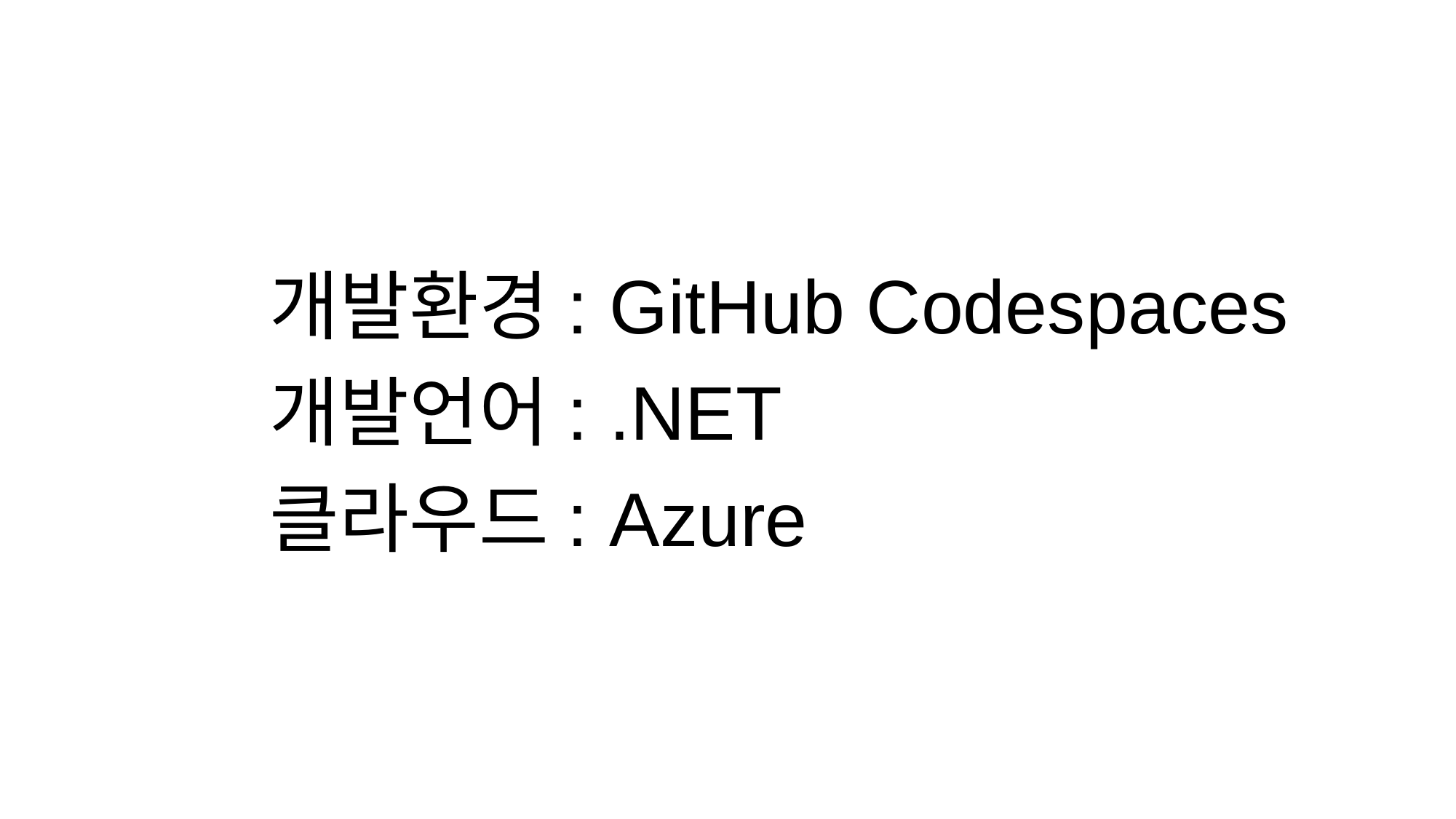

개발환경:
개발언어:
클라우드:
 GitHub Codespaces
 .NET
 Azure